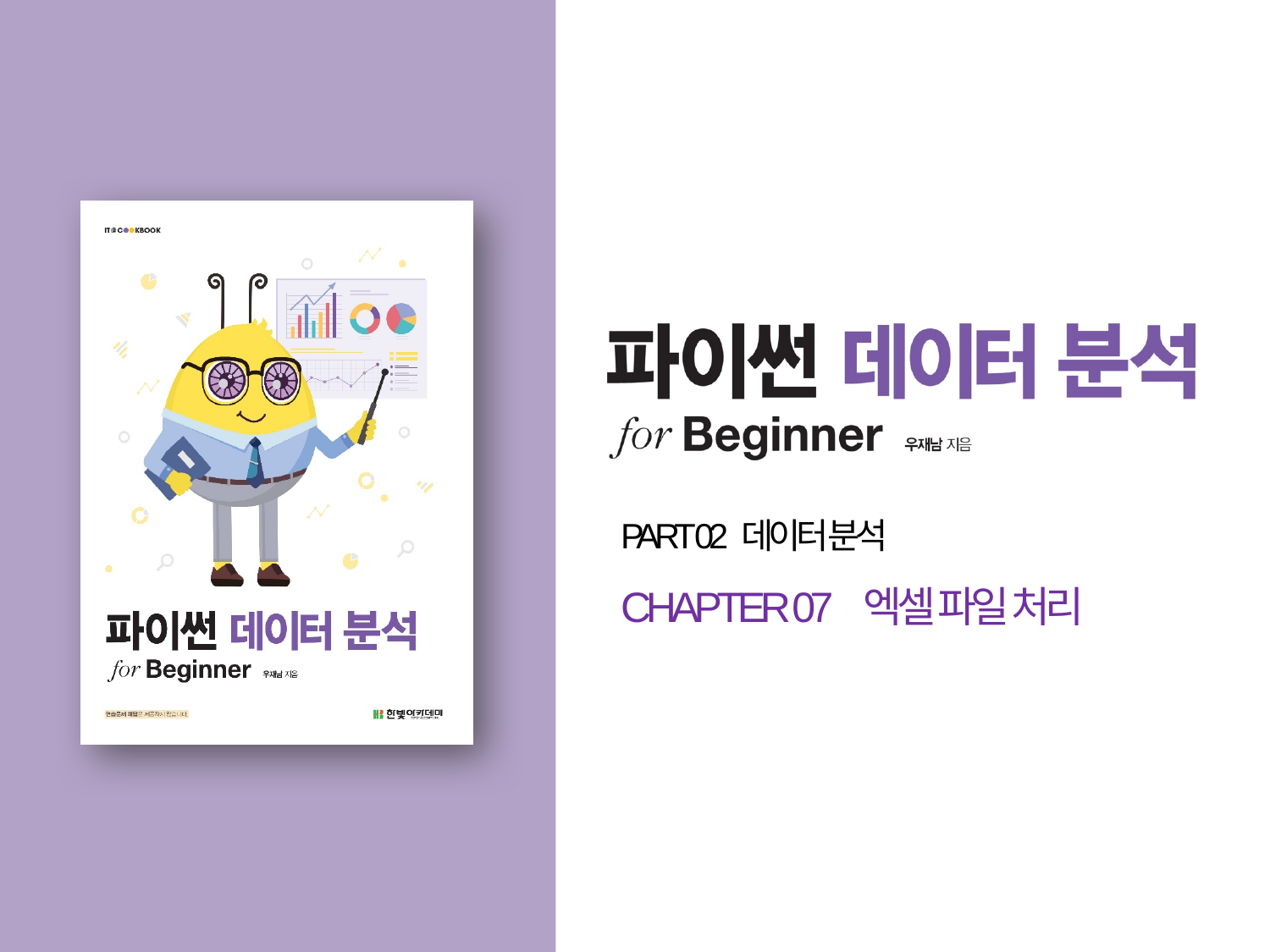

PART 02 데이터 분석
CHAPTER 07   엑셀 파일 처리